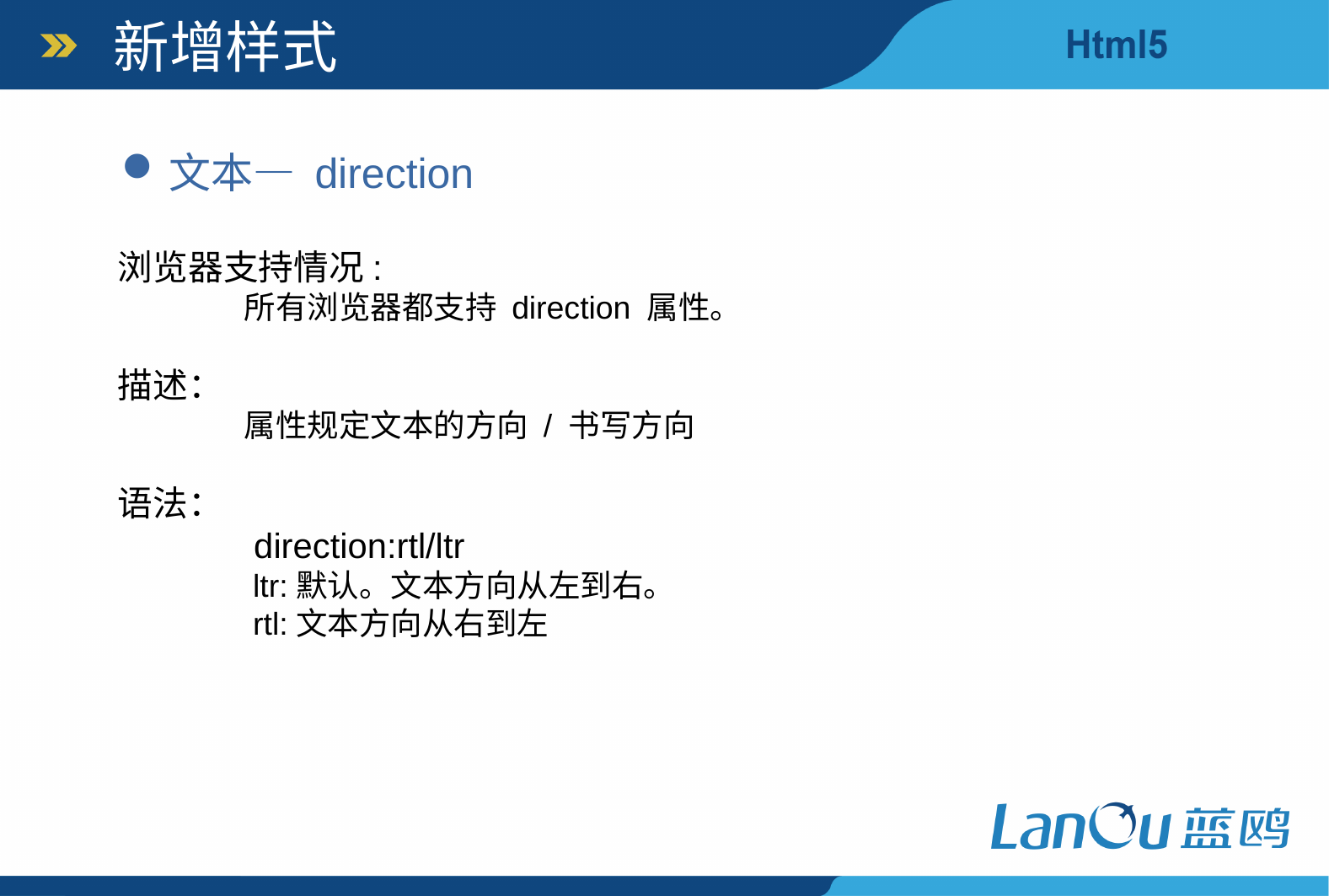

新增样式
文本— direction

浏览器支持情况:
	所有浏览器都支持 direction 属性。

描述：
	属性规定文本的方向 / 书写方向

语法：
	 direction:rtl/ltr
	 ltr:默认。文本方向从左到右。
	 rtl:文本方向从右到左